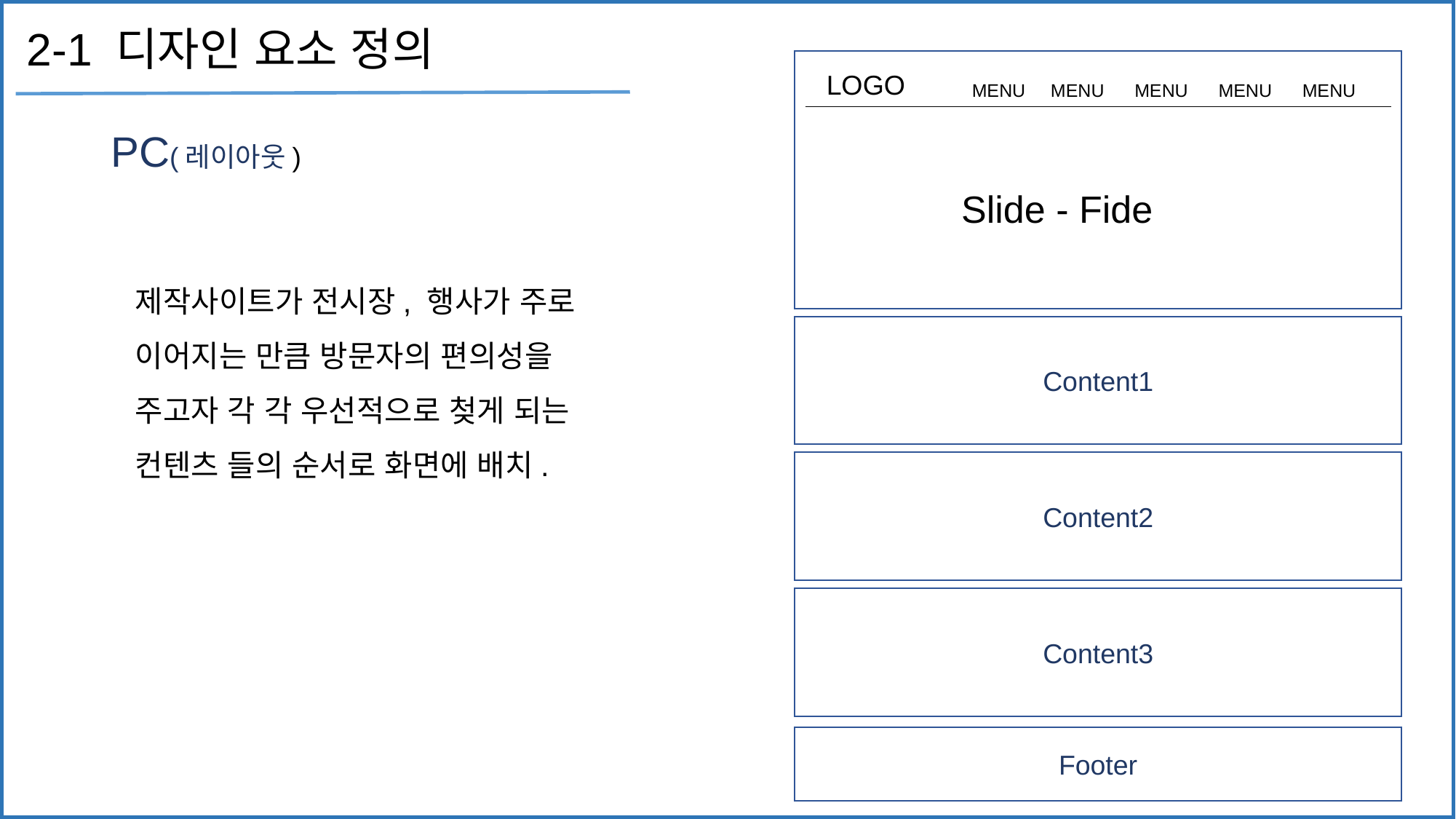

# 2-1 디자인 요소 정의

LOGO
MENU     MENU      MENU      MENU      MENU
PC(레이아웃)
Slide - Fide
제작사이트가 전시장, 행사가 주로 이어지는 만큼 방문자의 편의성을 주고자 각 각 우선적으로 첮게 되는 컨텐츠 들의 순서로 화면에 배치.
Content1
Content2
Content3
Footer